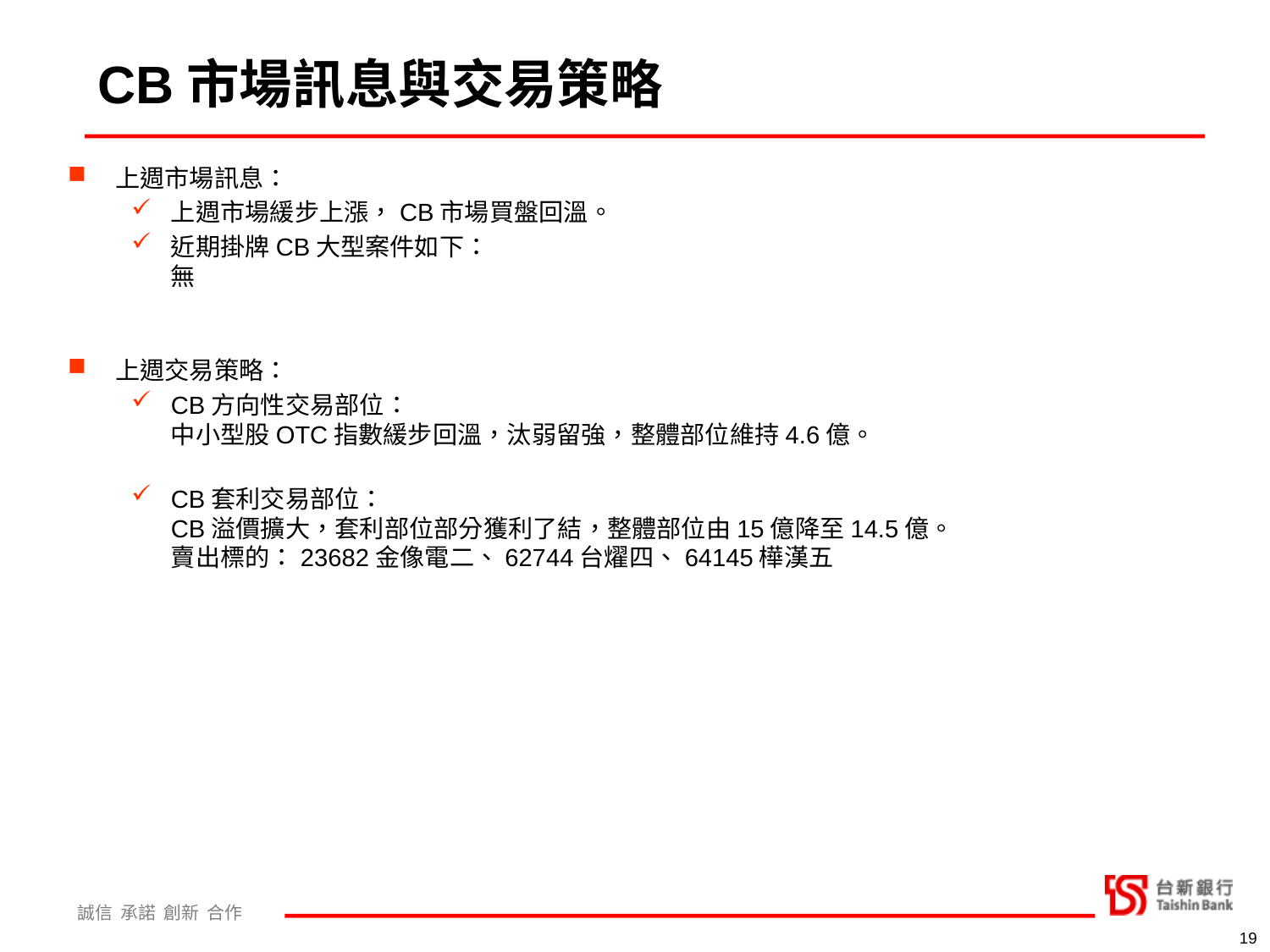

# CB市場訊息與交易策略
上週市場訊息：
上週市場緩步上漲，CB市場買盤回溫。
近期掛牌CB大型案件如下：
無
上週交易策略：
CB方向性交易部位：
中小型股OTC指數緩步回溫，汰弱留強，整體部位維持4.6億。
CB套利交易部位：
CB溢價擴大，套利部位部分獲利了結，整體部位由15億降至14.5億。
賣出標的：23682金像電二、62744台燿四、64145樺漢五
19